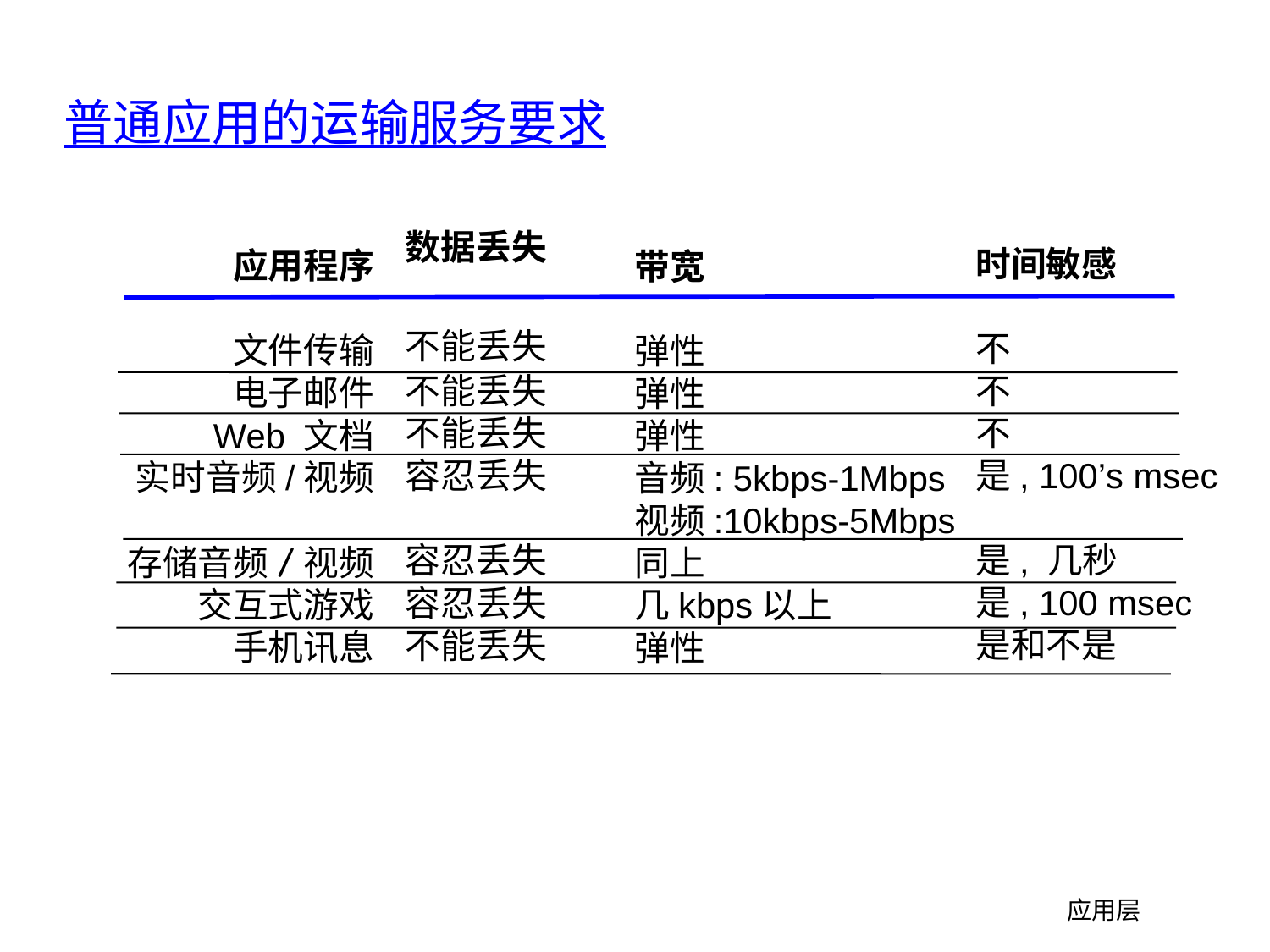

# 普通应用的运输服务要求
数据丢失

不能丢失
不能丢失
不能丢失
容忍丢失

容忍丢失
容忍丢失
不能丢失
时间敏感

不
不
不
是, 100’s msec

是, 几秒
是, 100 msec
是和不是
应用程序

文件传输
电子邮件
Web 文档
实时音频/视频

存储音频/视频
交互式游戏
手机讯息
带宽

弹性
弹性
弹性
音频: 5kbps-1Mbps
视频:10kbps-5Mbps
同上
几kbps以上
弹性

应用层
18